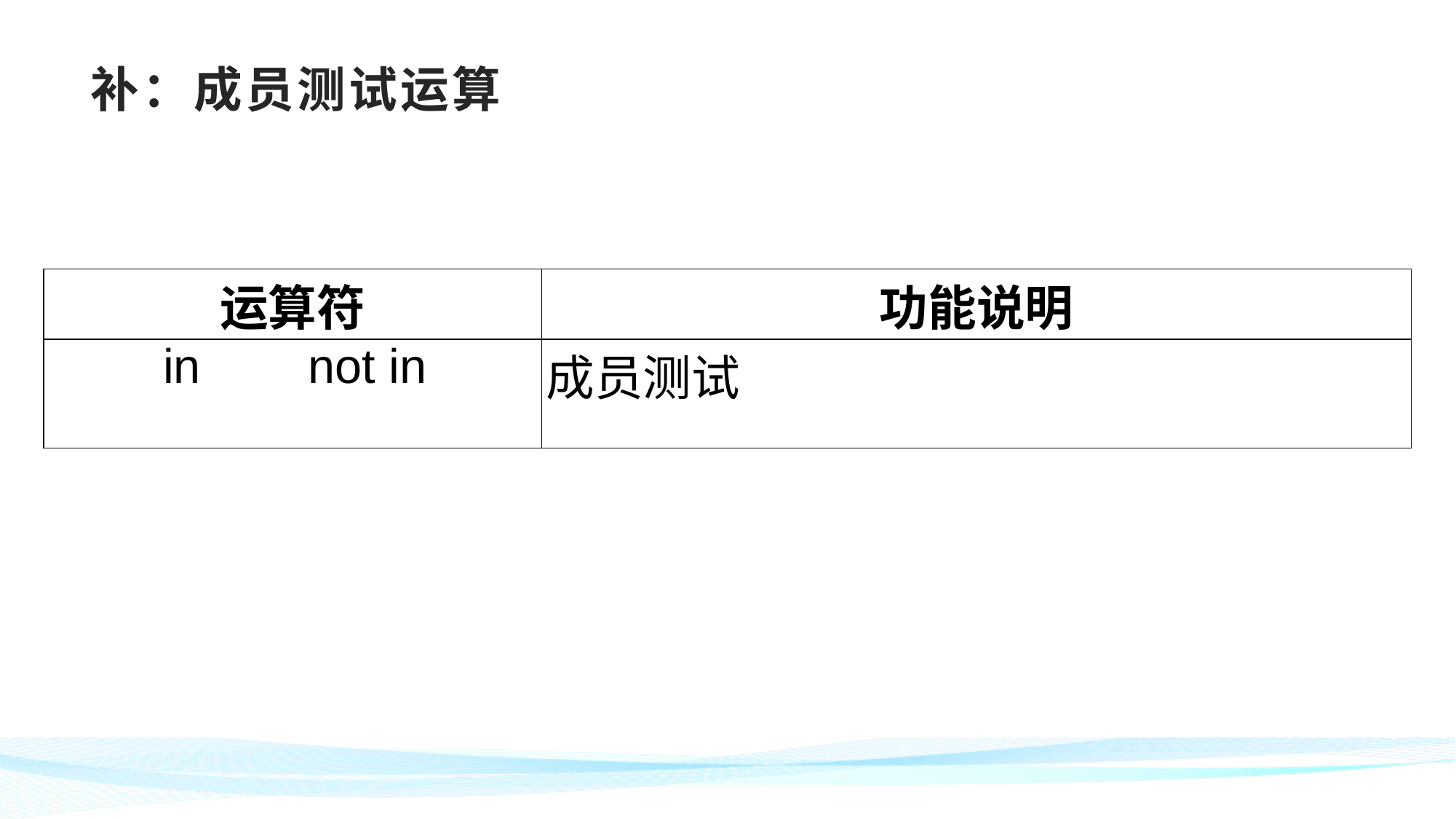

# 补：成员测试运算
| 运算符 | 功能说明 |
| --- | --- |
| in not in | 成员测试 |